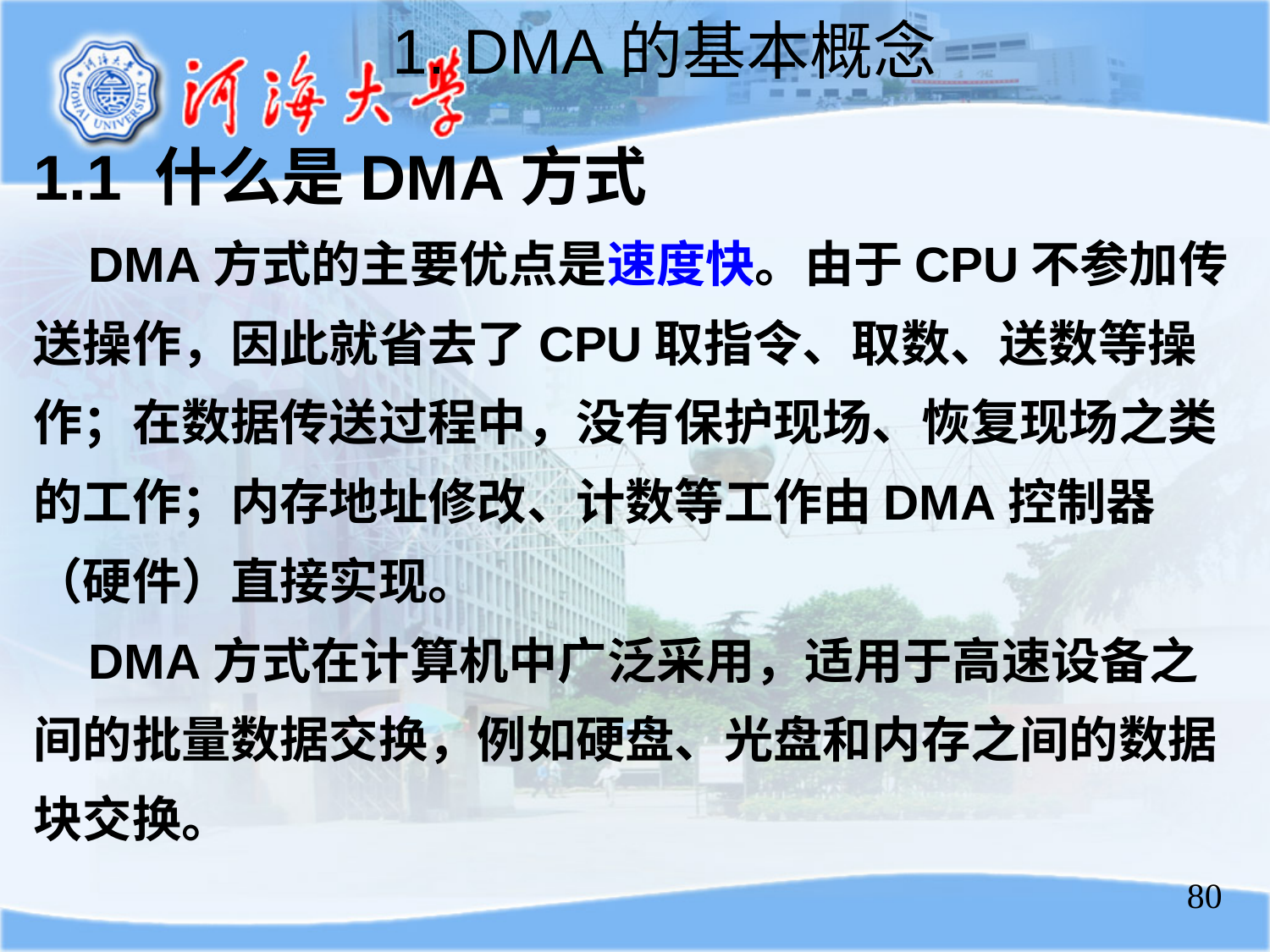

1. DMA的基本概念
1.1 什么是DMA方式
    DMA方式的主要优点是速度快。由于CPU不参加传送操作，因此就省去了CPU取指令、取数、送数等操作；在数据传送过程中，没有保护现场、恢复现场之类的工作；内存地址修改、计数等工作由DMA控制器（硬件）直接实现。
    DMA方式在计算机中广泛采用，适用于高速设备之间的批量数据交换，例如硬盘、光盘和内存之间的数据块交换。
80